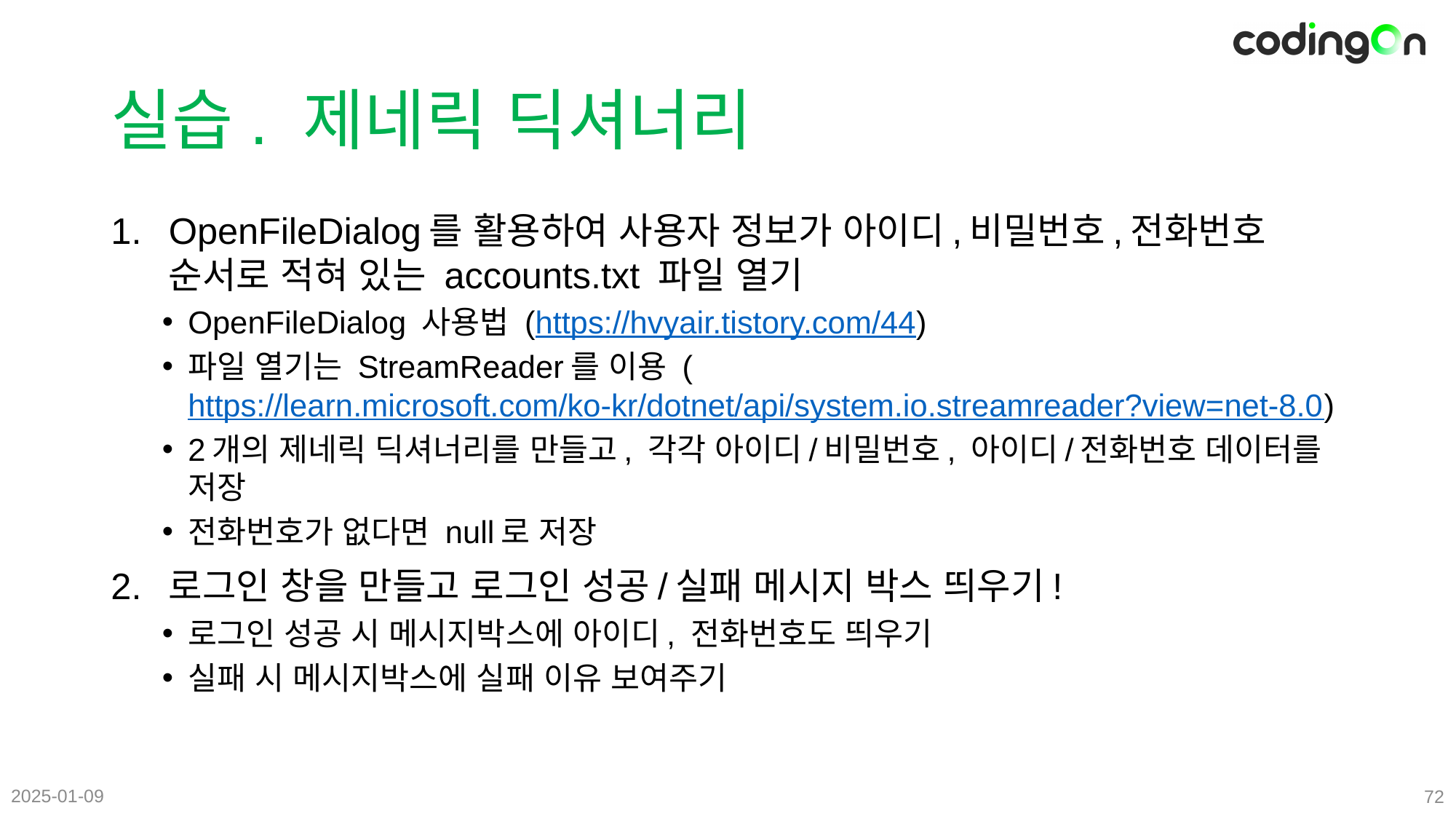

# 실습. 제네릭 딕셔너리
OpenFileDialog를 활용하여 사용자 정보가 아이디,비밀번호,전화번호 순서로 적혀 있는 accounts.txt 파일 열기
OpenFileDialog 사용법 (https://hvyair.tistory.com/44)
파일 열기는 StreamReader를 이용 (https://learn.microsoft.com/ko-kr/dotnet/api/system.io.streamreader?view=net-8.0)
2개의 제네릭 딕셔너리를 만들고, 각각 아이디/비밀번호, 아이디/전화번호 데이터를 저장
전화번호가 없다면 null로 저장
로그인 창을 만들고 로그인 성공/실패 메시지 박스 띄우기!
로그인 성공 시 메시지박스에 아이디, 전화번호도 띄우기
실패 시 메시지박스에 실패 이유 보여주기
2025-01-09
72